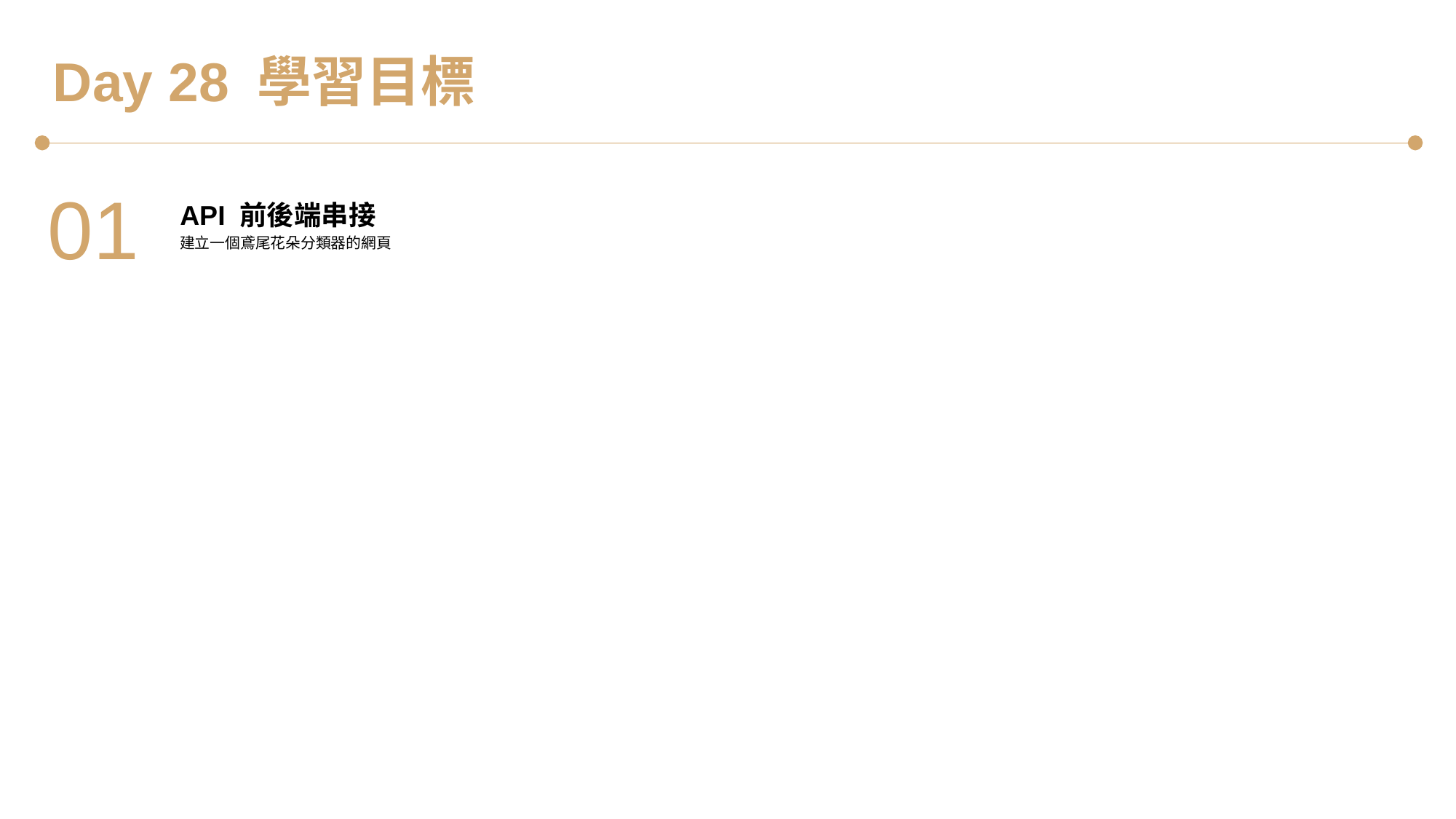

Day 28 學習目標
01
API 前後端串接
建立一個鳶尾花朵分類器的網頁